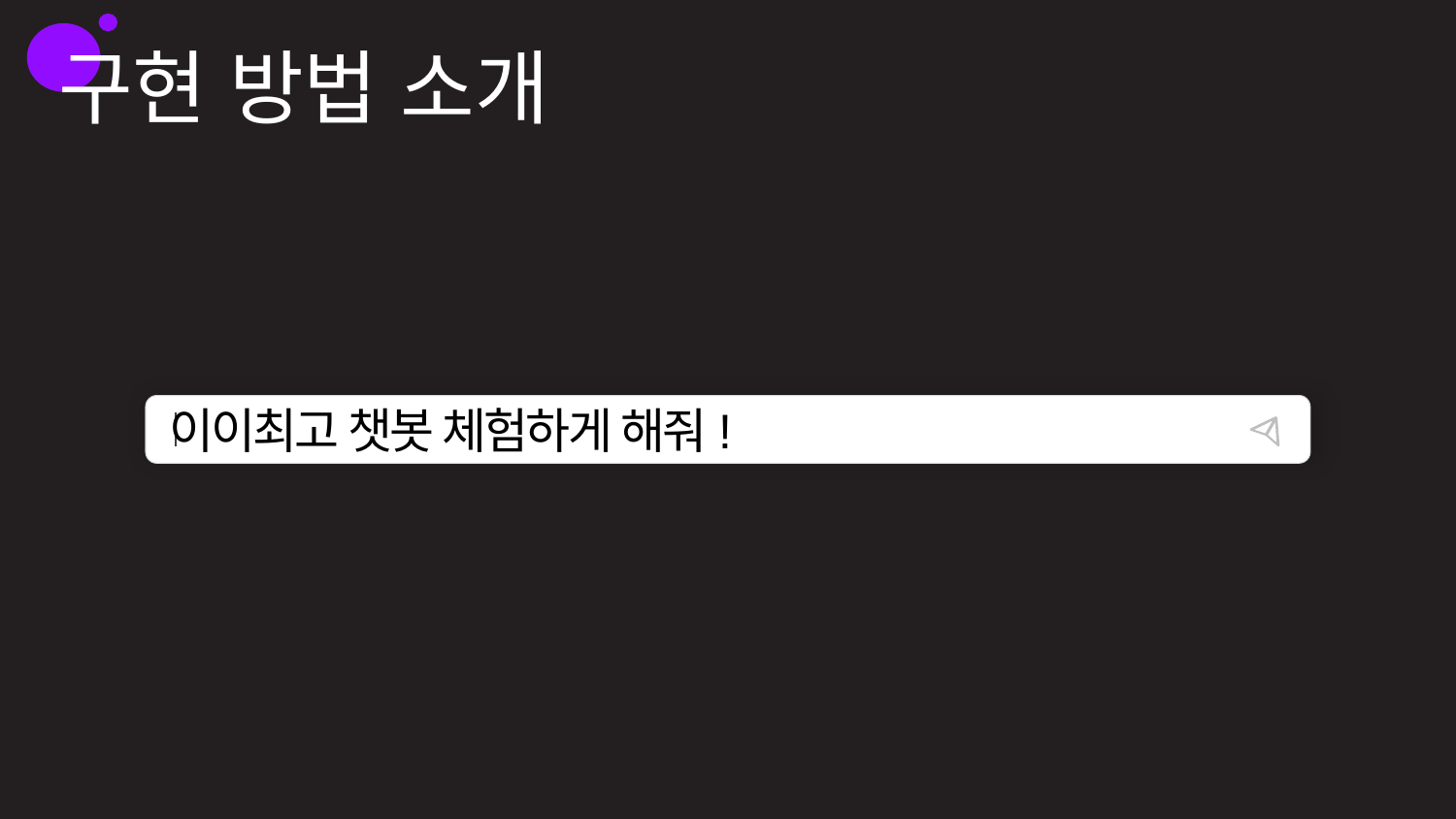

구현 방법 소개
이이최고 챗봇 체험하게 해줘!